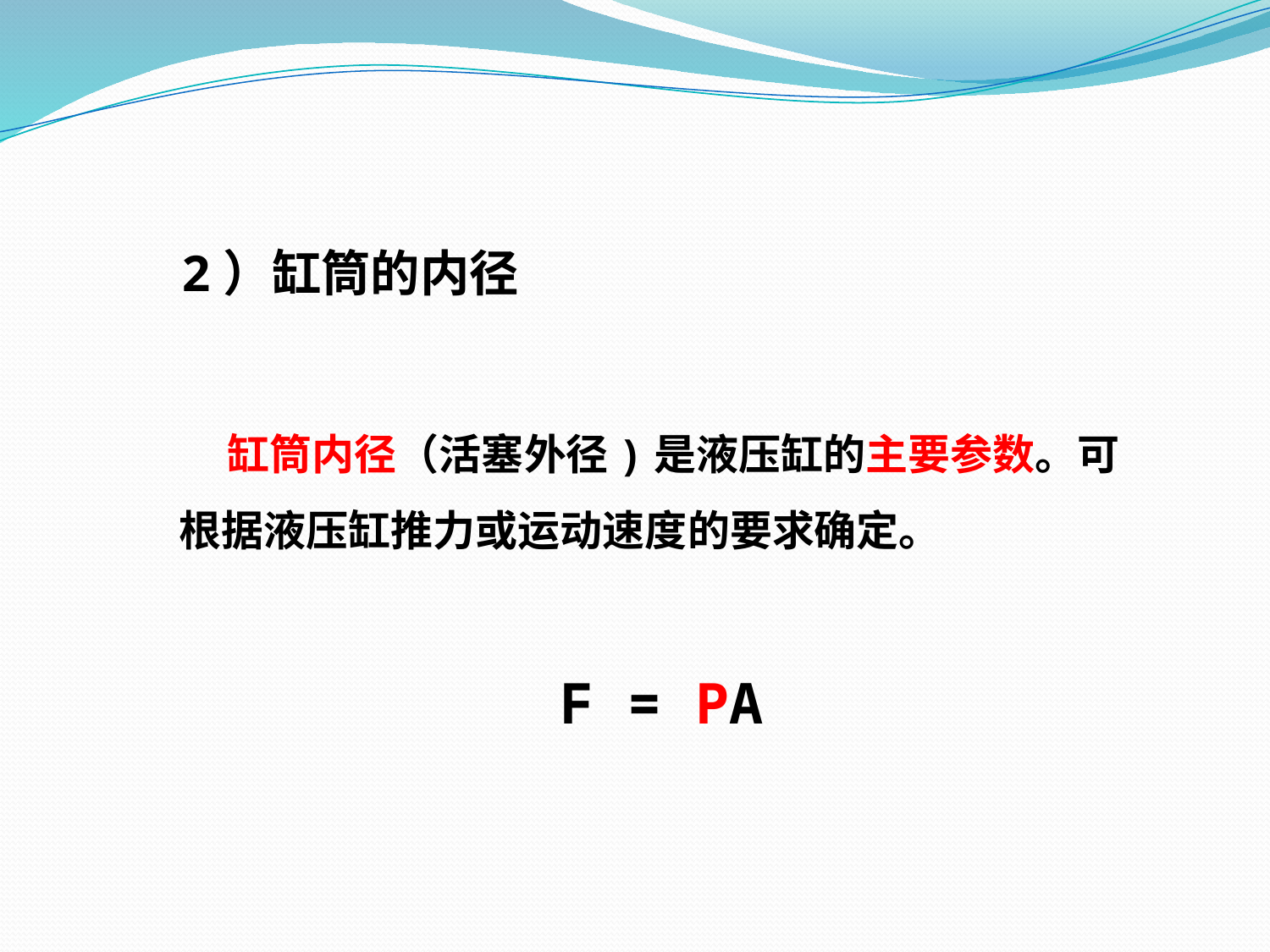

2）缸筒的内径
    缸筒内径（活塞外径)是液压缸的主要参数。可根据液压缸推力或运动速度的要求确定。
               F = PA